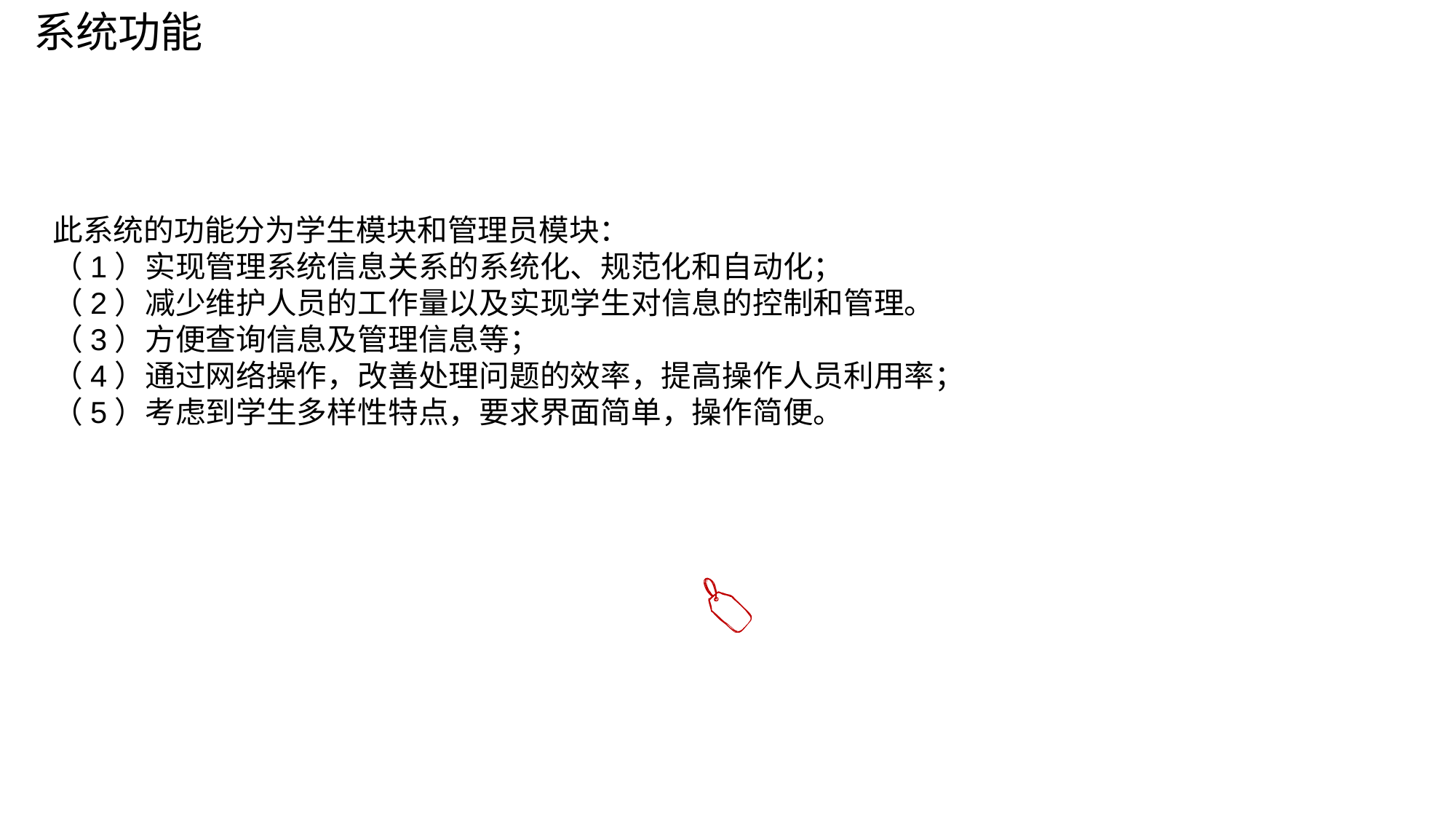

管理员登录，通过填写用户名、密码进行登录，如图所示。。
系统功能
此系统的功能分为学生模块和管理员模块：
（1）实现管理系统信息关系的系统化、规范化和自动化；
（2）减少维护人员的工作量以及实现学生对信息的控制和管理。
（3）方便查询信息及管理信息等；
（4）通过网络操作，改善处理问题的效率，提高操作人员利用率；
（5）考虑到学生多样性特点，要求界面简单，操作简便。